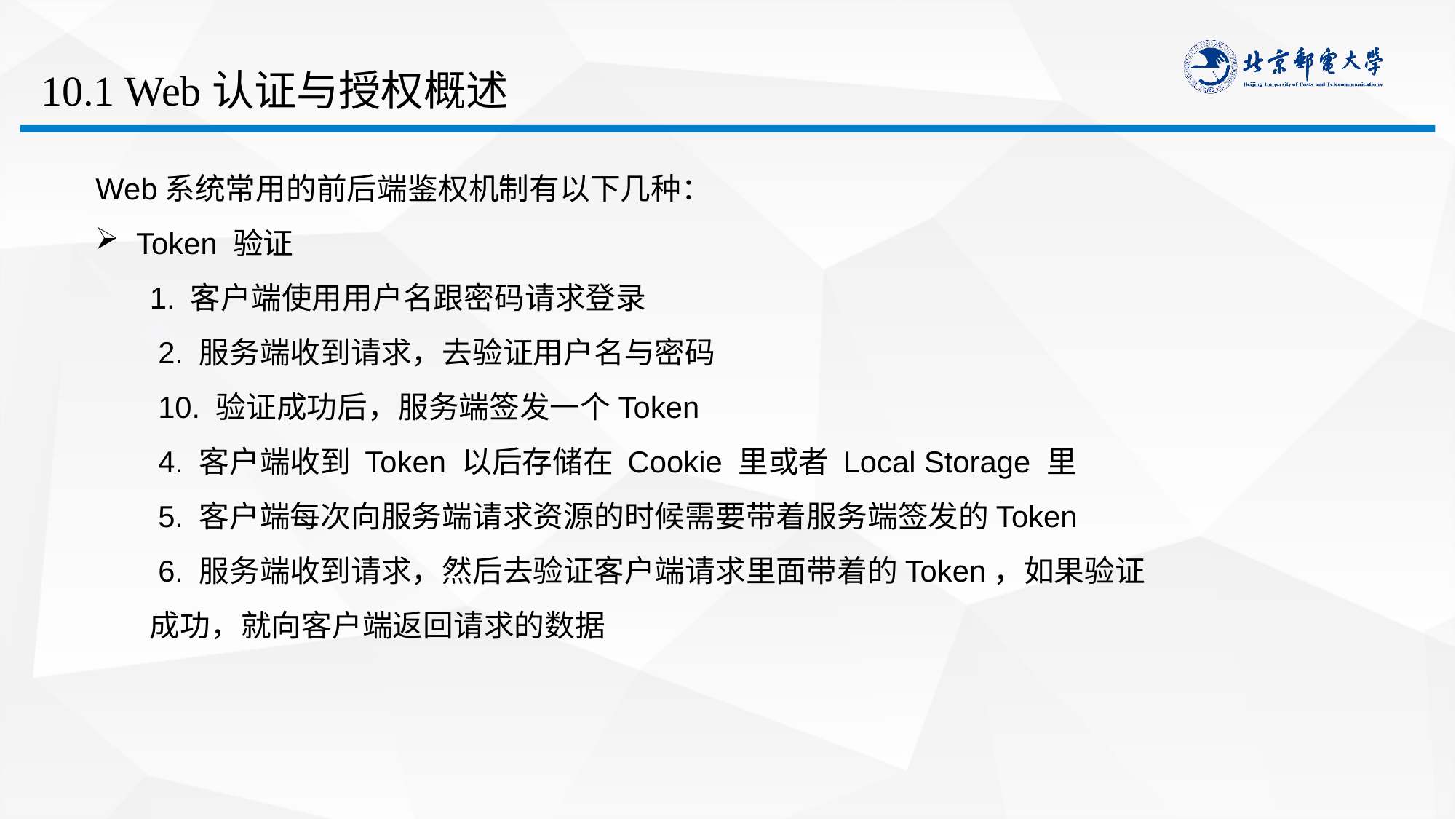

# 10.1 Web认证与授权概述
     Web系统常用的前后端鉴权机制有以下几种：
Token 验证
1. 客户端使用用户名跟密码请求登录
 2. 服务端收到请求，去验证用户名与密码
 10. 验证成功后，服务端签发一个Token
 4. 客户端收到 Token 以后存储在 Cookie 里或者 Local Storage 里
 5. 客户端每次向服务端请求资源的时候需要带着服务端签发的Token
 6. 服务端收到请求，然后去验证客户端请求里面带着的Token，如果验证成功，就向客户端返回请求的数据